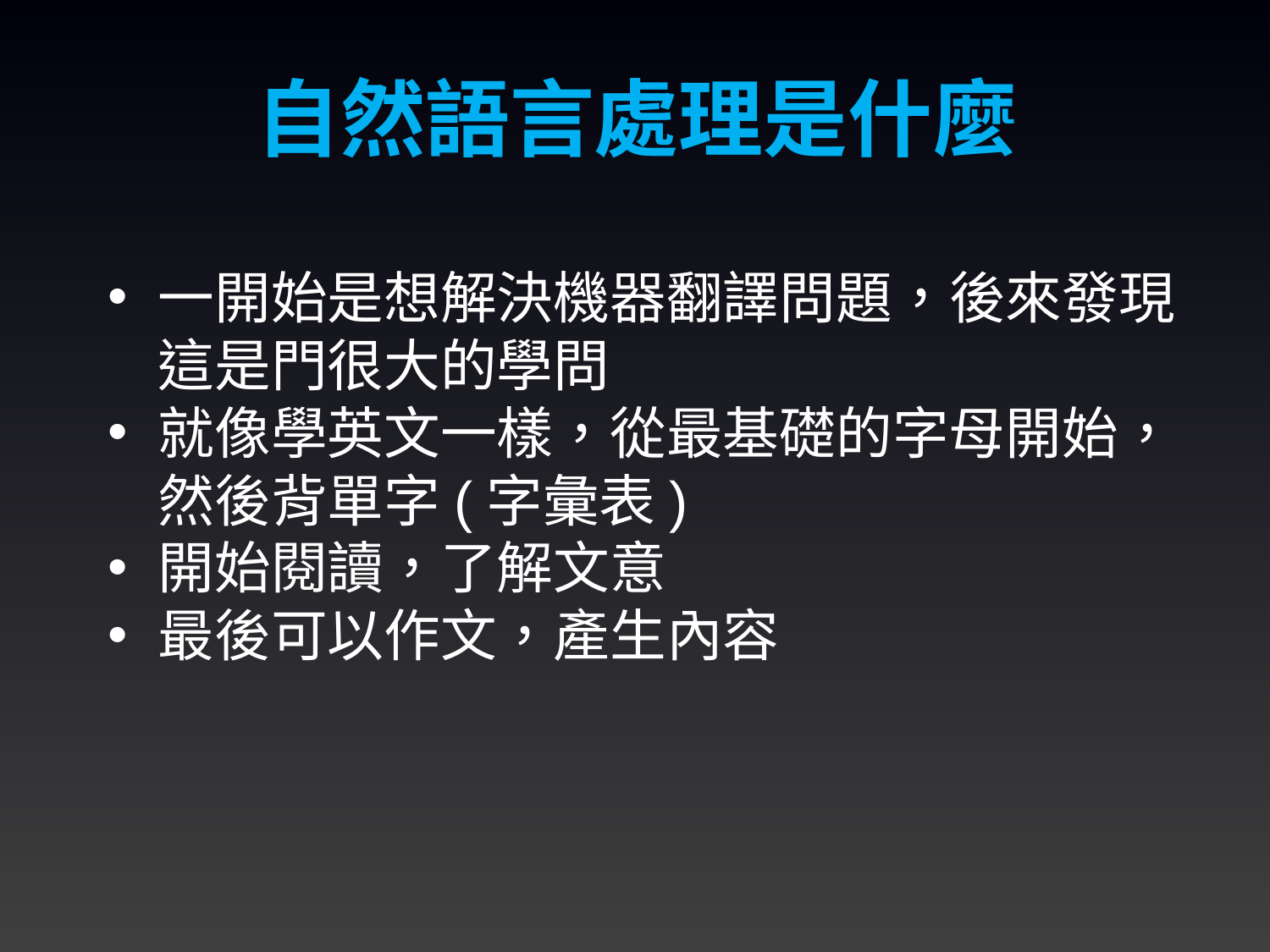

自然語言處理是什麼
一開始是想解決機器翻譯問題，後來發現這是門很大的學問
就像學英文一樣，從最基礎的字母開始，然後背單字(字彙表)
開始閱讀，了解文意
最後可以作文，產生內容